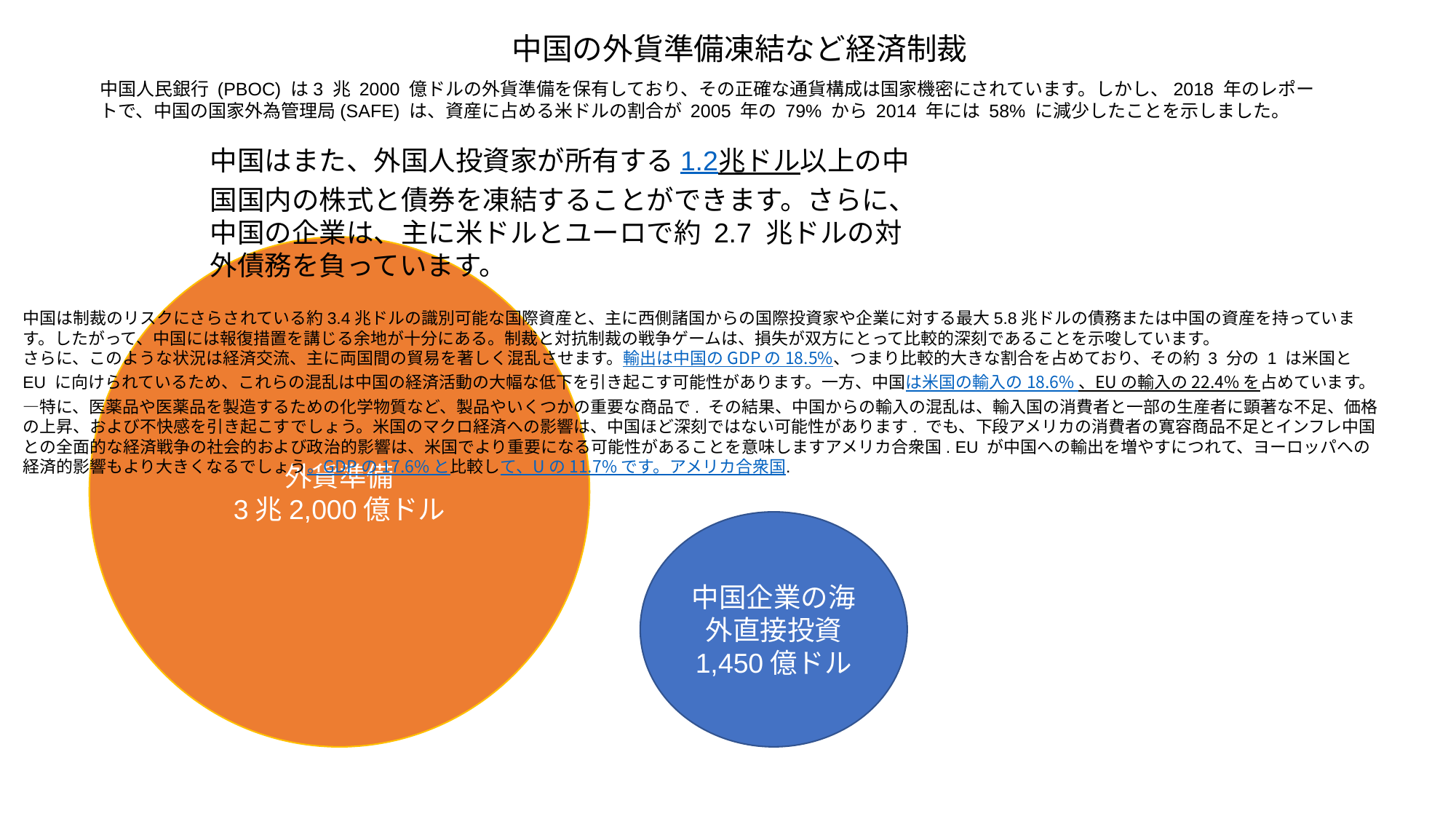

中国の外貨準備凍結など経済制裁
中国人民銀行 (PBOC) は3 兆 2000 億ドルの外貨準備を保有しており、その正確な通貨構成は国家機密にされています。しかし、2018 年のレポートで、中国の国家外為管理局(SAFE) は、資産に占める米ドルの割合が 2005 年の 79% から 2014 年には 58% に減少したことを示しました。
中国はまた、外国人投資家が所有する1.2兆ドル以上の中国国内の株式と債券を凍結することができます。さらに、中国の企業は、主に米ドルとユーロで約 2.7 兆ドルの対外債務を負っています。
外貨準備
3兆2,000億ドル
中国は制裁のリスクにさらされている約3.4兆ドルの識別可能な国際資産と、主に西側諸国からの国際投資家や企業に対する最大5.8兆ドルの債務または中国の資産を持っています。したがって、中国には報復措置を講じる余地が十分にある。制裁と対抗制裁の戦争ゲームは、損失が双方にとって比較的深刻であることを示唆しています。
さらに、このような状況は経済交流、主に両国間の貿易を著しく混乱させます。輸出は中国の GDP の 18.5%、つまり比較的大きな割合を占めており、その約 3 分の 1 は米国と EU に向けられているため、これらの混乱は中国の経済活動の大幅な低下を引き起こす可能性があります。一方、中国は米国の輸入の 18.6% 、EU の輸入の 22.4% を占めています。—特に、医薬品や医薬品を製造するための化学物質など、製品やいくつかの重要な商品で. その結果、中国からの輸入の混乱は、輸入国の消費者と一部の生産者に顕著な不足、価格の上昇、および不快感を引き起こすでしょう。米国のマクロ経済への影響は、中国ほど深刻ではない可能性があります. でも、下段アメリカの消費者の寛容商品不足とインフレ中国との全面的な経済戦争の社会的および政治的影響は、米国でより重要になる可能性があることを意味しますアメリカ合衆国. EU が中国への輸出を増やすにつれて、ヨーロッパへの経済的影響もより大きくなるでしょう。GDP の 17.6% と比較して、U の 11.7% です。アメリカ合衆国.
中国企業の海外直接投資
1,450億ドル